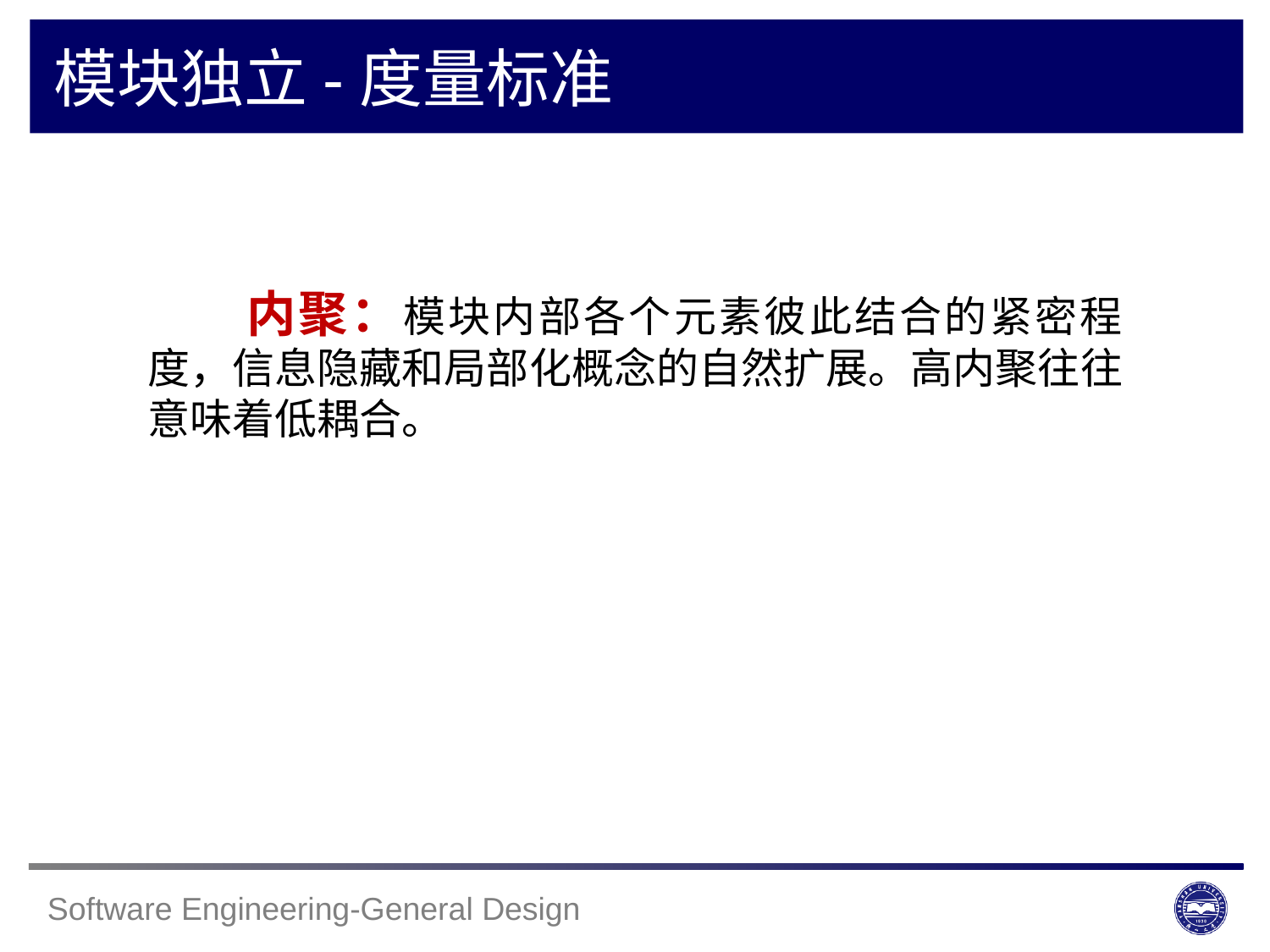

模块独立-度量标准
      内聚：模块内部各个元素彼此结合的紧密程度，信息隐藏和局部化概念的自然扩展。高内聚往往意味着低耦合。